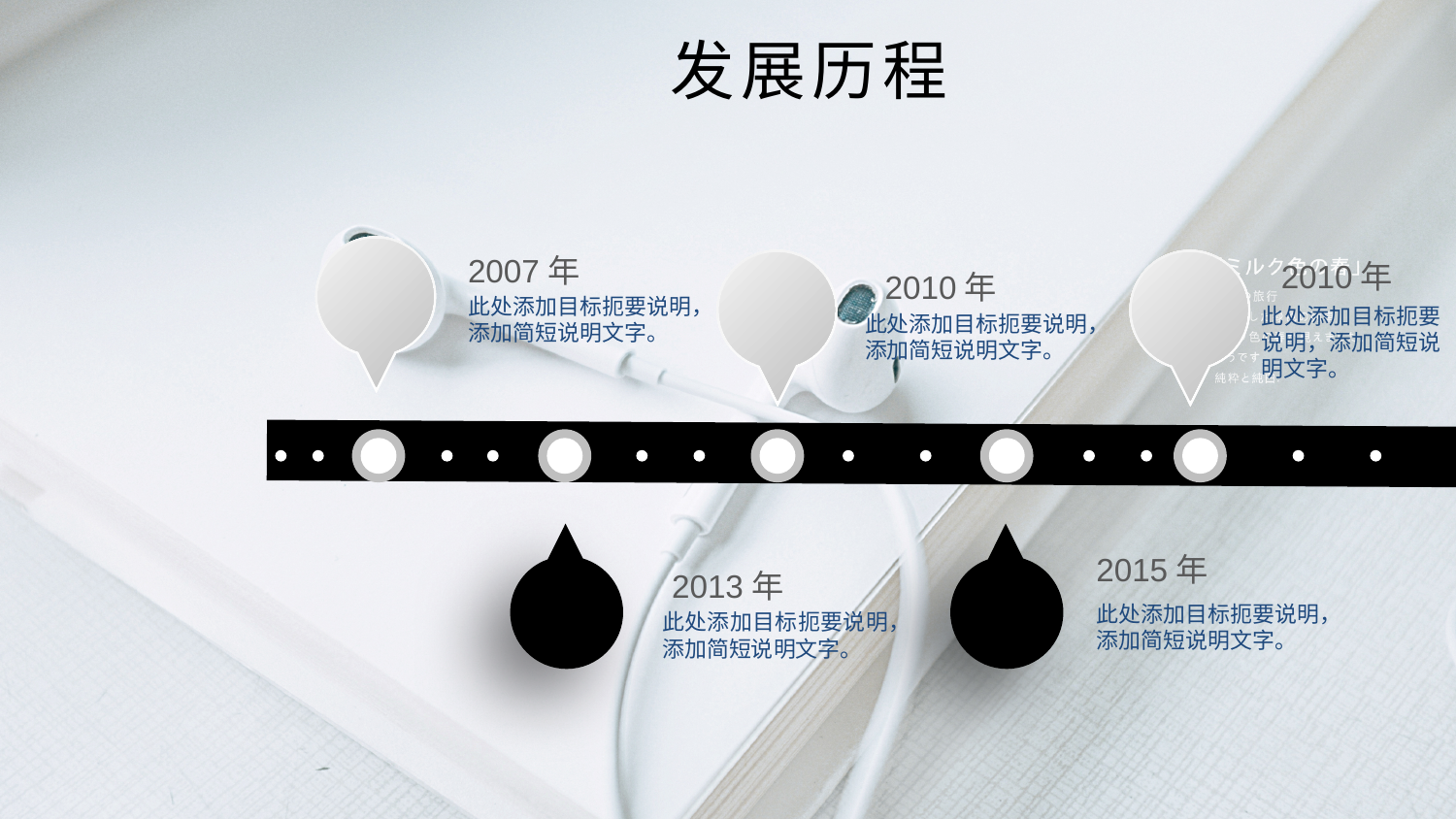

发展历程

2007年
2010年

2010年
此处添加目标扼要说明，
添加简短说明文字。
此处添加目标扼要说明，添加简短说明文字。
此处添加目标扼要说明，
添加简短说明文字。

2015年
2013年
此处添加目标扼要说明，
添加简短说明文字。
此处添加目标扼要说明，添加简短说明文字。